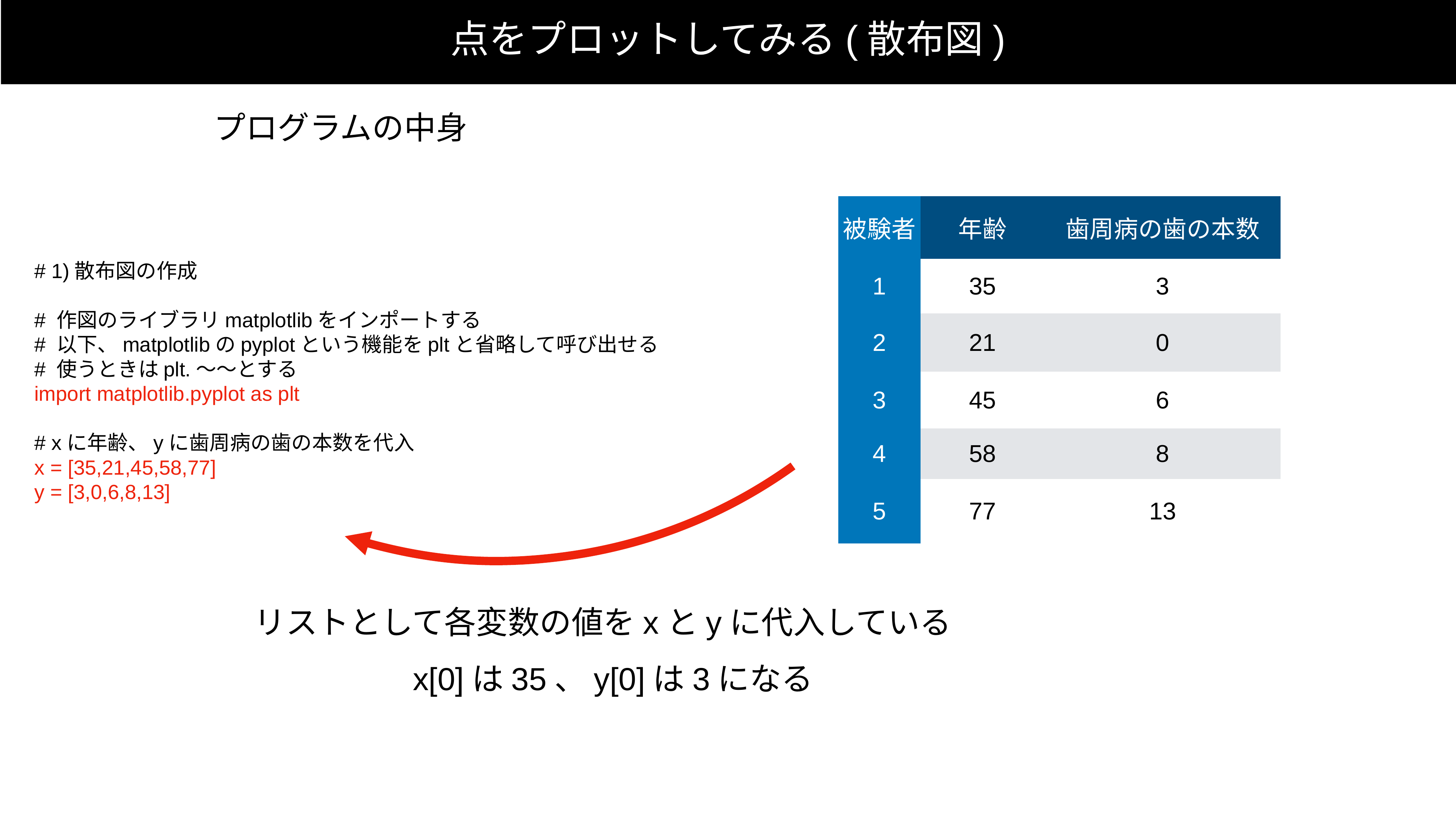

点をプロットしてみる(散布図)
プログラムの中身
| 被験者 | 年齢 | 歯周病の歯の本数 |
| --- | --- | --- |
| 1 | 35 | 3 |
| 2 | 21 | 0 |
| 3 | 45 | 6 |
| 4 | 58 | 8 |
| 5 | 77 | 13 |
# 1)散布図の作成

# 作図のライブラリmatplotlibをインポートする
# 以下、matplotlibのpyplotという機能をpltと省略して呼び出せる
# 使うときはplt.〜〜とする
import matplotlib.pyplot as plt

# xに年齢、yに歯周病の歯の本数を代入
x = [35,21,45,58,77]
y = [3,0,6,8,13]

リストとして各変数の値をxとyに代入している
x[0]は35、y[0]は3になる